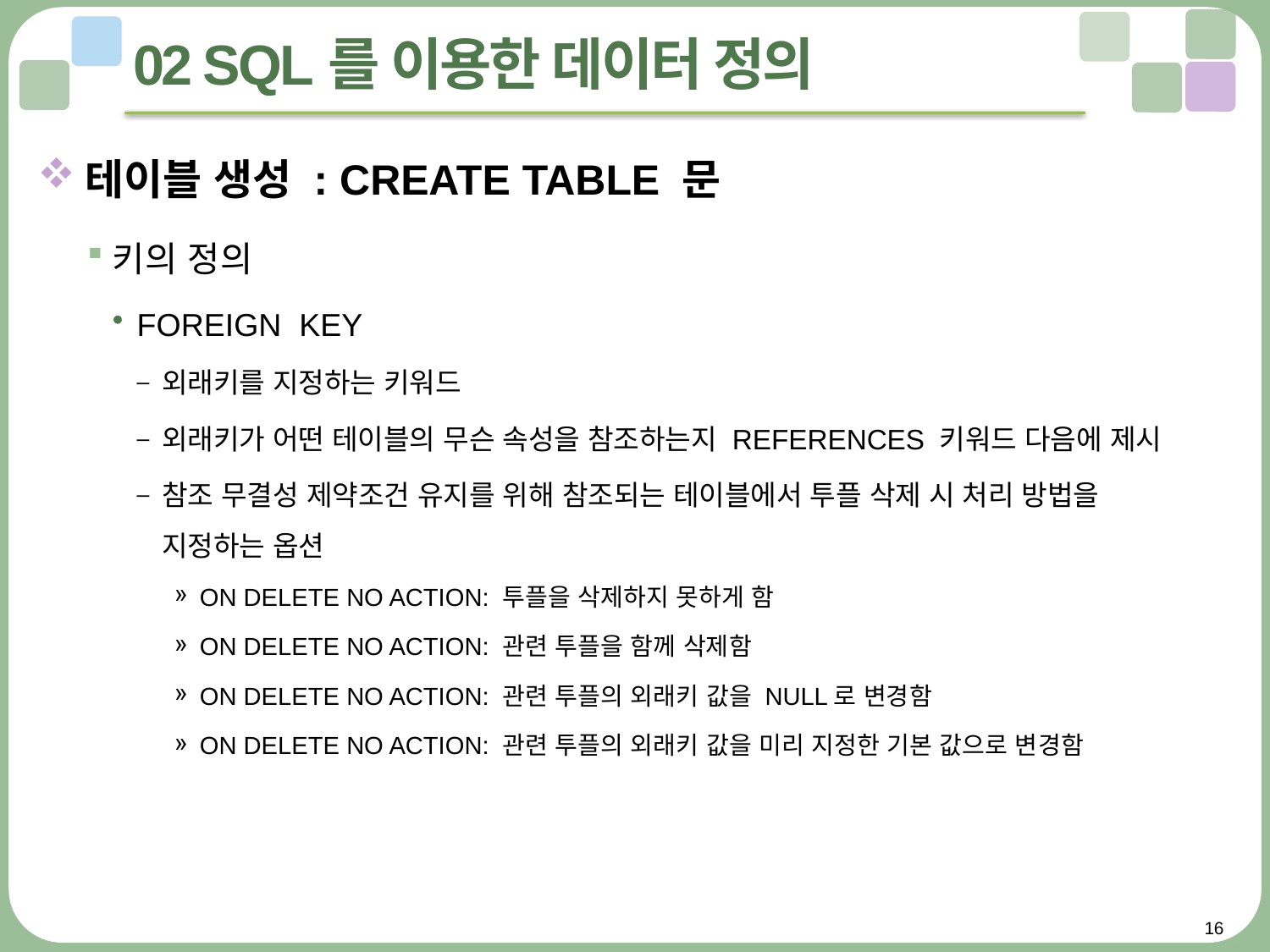

# 02 SQL를 이용한 데이터 정의
테이블 생성 : CREATE TABLE 문
키의 정의
FOREIGN  KEY
외래키를 지정하는 키워드
외래키가 어떤 테이블의 무슨 속성을 참조하는지 REFERENCES 키워드 다음에 제시
참조 무결성 제약조건 유지를 위해 참조되는 테이블에서 투플 삭제 시 처리 방법을
지정하는 옵션
ON DELETE NO ACTION: 투플을 삭제하지 못하게 함
ON DELETE NO ACTION: 관련 투플을 함께 삭제함
ON DELETE NO ACTION: 관련 투플의 외래키 값을 NULL로 변경함
ON DELETE NO ACTION: 관련 투플의 외래키 값을 미리 지정한 기본 값으로 변경함